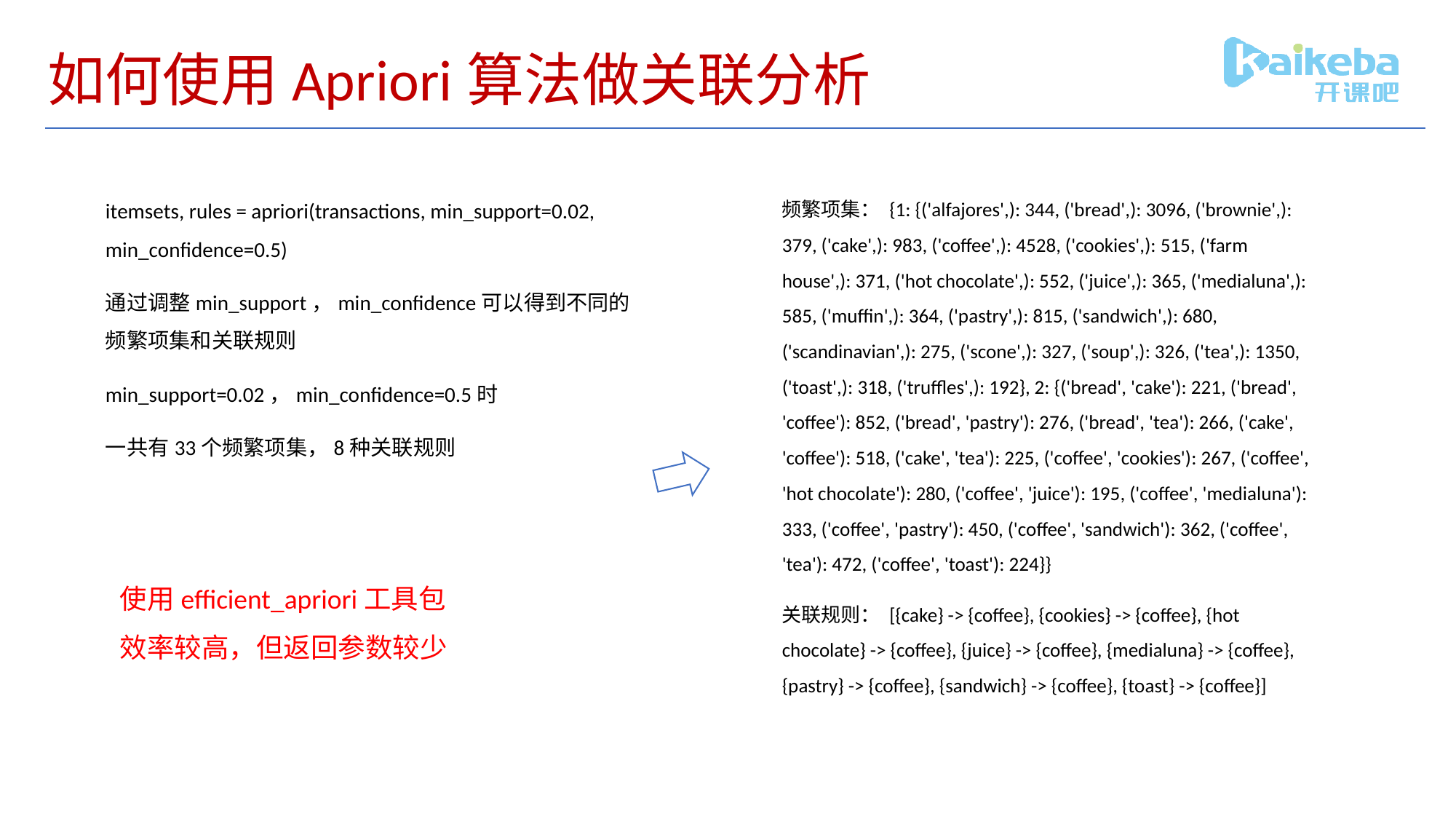

# 如何使用Apriori算法做关联分析
itemsets, rules = apriori(transactions, min_support=0.02,  min_confidence=0.5)
通过调整min_support，min_confidence可以得到不同的频繁项集和关联规则
min_support=0.02，min_confidence=0.5时
一共有33个频繁项集，8种关联规则
频繁项集： {1: {('alfajores',): 344, ('bread',): 3096, ('brownie',): 379, ('cake',): 983, ('coffee',): 4528, ('cookies',): 515, ('farm house',): 371, ('hot chocolate',): 552, ('juice',): 365, ('medialuna',): 585, ('muffin',): 364, ('pastry',): 815, ('sandwich',): 680, ('scandinavian',): 275, ('scone',): 327, ('soup',): 326, ('tea',): 1350, ('toast',): 318, ('truffles',): 192}, 2: {('bread', 'cake'): 221, ('bread', 'coffee'): 852, ('bread', 'pastry'): 276, ('bread', 'tea'): 266, ('cake', 'coffee'): 518, ('cake', 'tea'): 225, ('coffee', 'cookies'): 267, ('coffee', 'hot chocolate'): 280, ('coffee', 'juice'): 195, ('coffee', 'medialuna'): 333, ('coffee', 'pastry'): 450, ('coffee', 'sandwich'): 362, ('coffee', 'tea'): 472, ('coffee', 'toast'): 224}}
关联规则： [{cake} -> {coffee}, {cookies} -> {coffee}, {hot chocolate} -> {coffee}, {juice} -> {coffee}, {medialuna} -> {coffee}, {pastry} -> {coffee}, {sandwich} -> {coffee}, {toast} -> {coffee}]

使用efficient_apriori工具包
效率较高，但返回参数较少